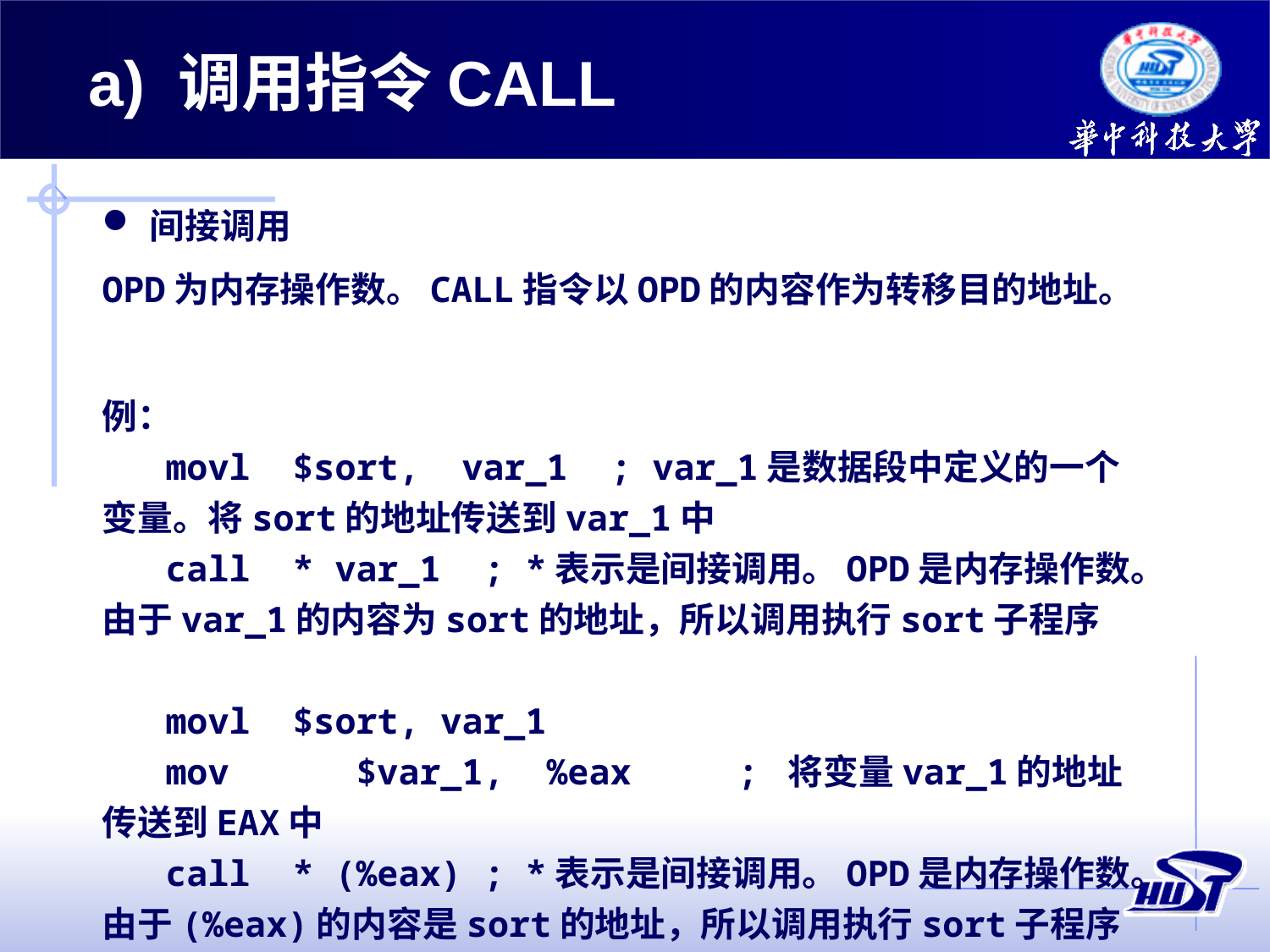

a) 调用指令CALL
间接调用
OPD为内存操作数。CALL指令以OPD的内容作为转移目的地址。

例：
movl  $sort,  var_1	; var_1是数据段中定义的一个变量。将sort的地址传送到var_1中
call  * var_1	; *表示是间接调用。OPD是内存操作数。由于var_1的内容为sort的地址，所以调用执行sort子程序

movl  $sort, var_1
mov	$var_1,  %eax	; 将变量var_1的地址传送到EAX中
call  * (%eax)	; *表示是间接调用。OPD是内存操作数。由于(%eax)的内容是sort的地址，所以调用执行sort子程序